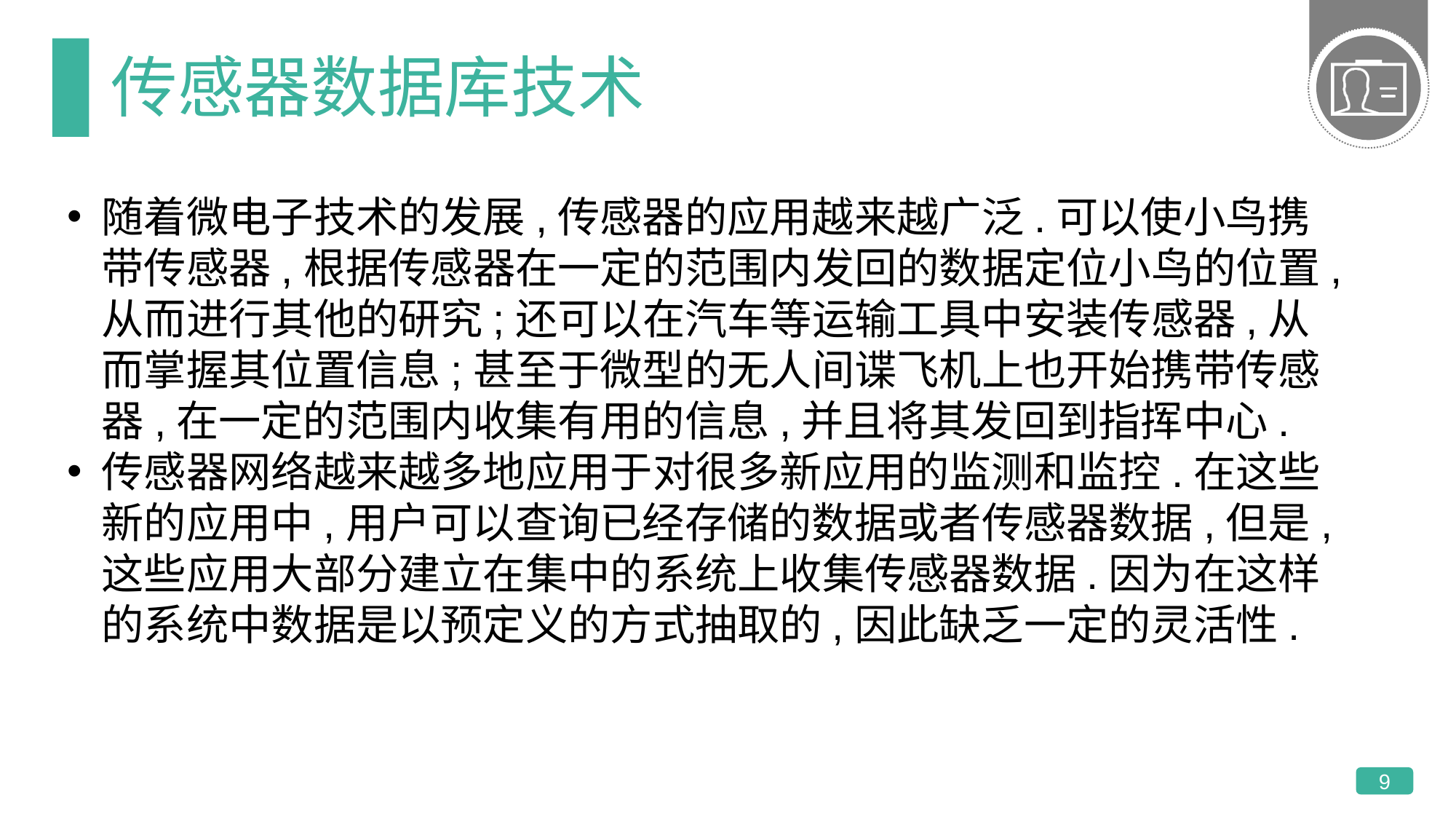

# 传感器数据库技术
随着微电子技术的发展,传感器的应用越来越广泛.可以使小鸟携带传感器,根据传感器在一定的范围内发回的数据定位小鸟的位置,从而进行其他的研究;还可以在汽车等运输工具中安装传感器,从而掌握其位置信息;甚至于微型的无人间谍飞机上也开始携带传感器,在一定的范围内收集有用的信息,并且将其发回到指挥中心.
传感器网络越来越多地应用于对很多新应用的监测和监控.在这些新的应用中,用户可以查询已经存储的数据或者传感器数据,但是,这些应用大部分建立在集中的系统上收集传感器数据.因为在这样的系统中数据是以预定义的方式抽取的,因此缺乏一定的灵活性.
9